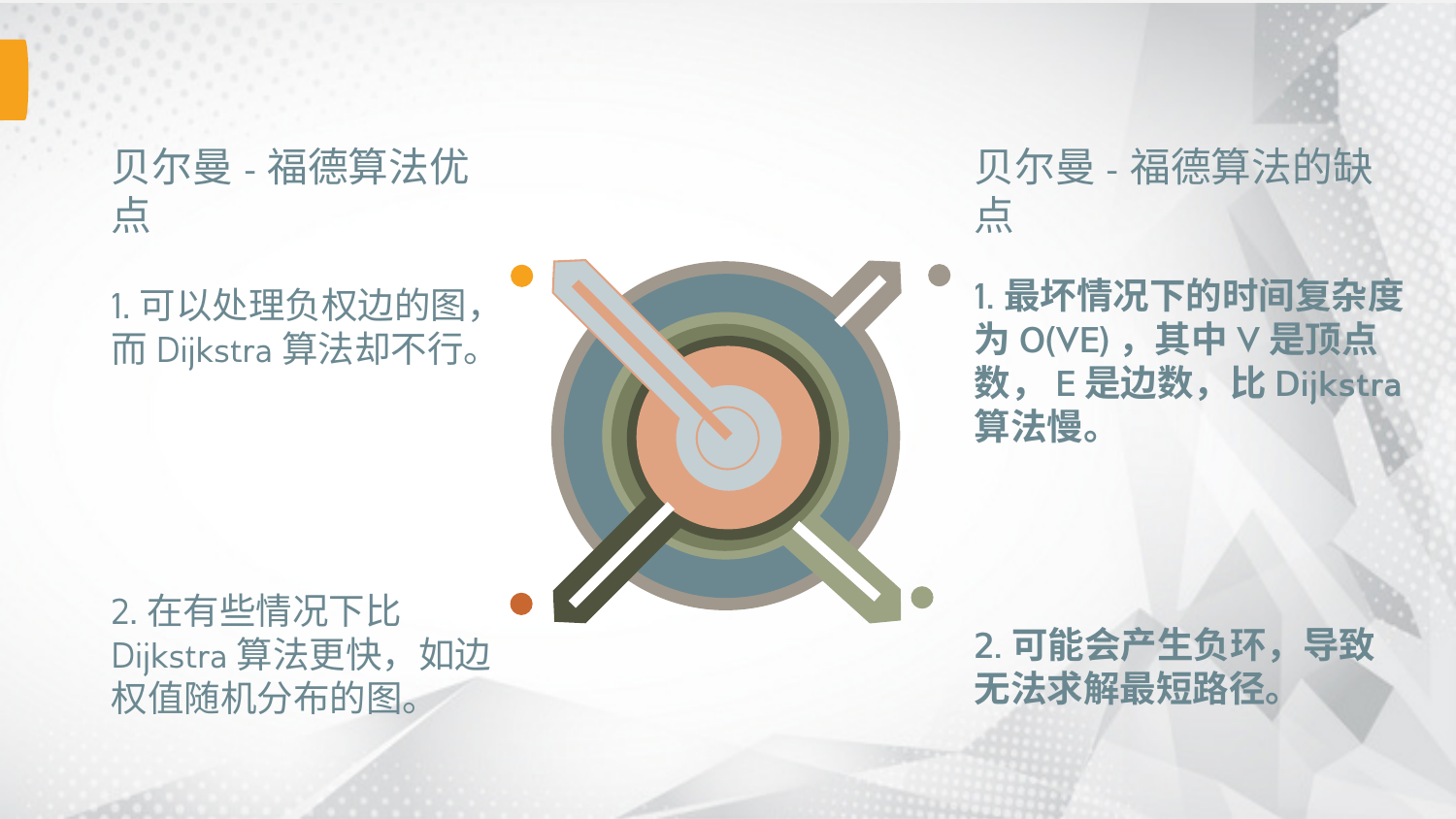

贝尔曼-福德算法优点

1.可以处理负权边的图，而Dijkstra算法却不行。

2.在有些情况下比Dijkstra算法更快，如边权值随机分布的图。
贝尔曼-福德算法的缺点

1.最坏情况下的时间复杂度为O(VE)，其中V是顶点数，E是边数，比Dijkstra算法慢。

2.可能会产生负环，导致无法求解最短路径。